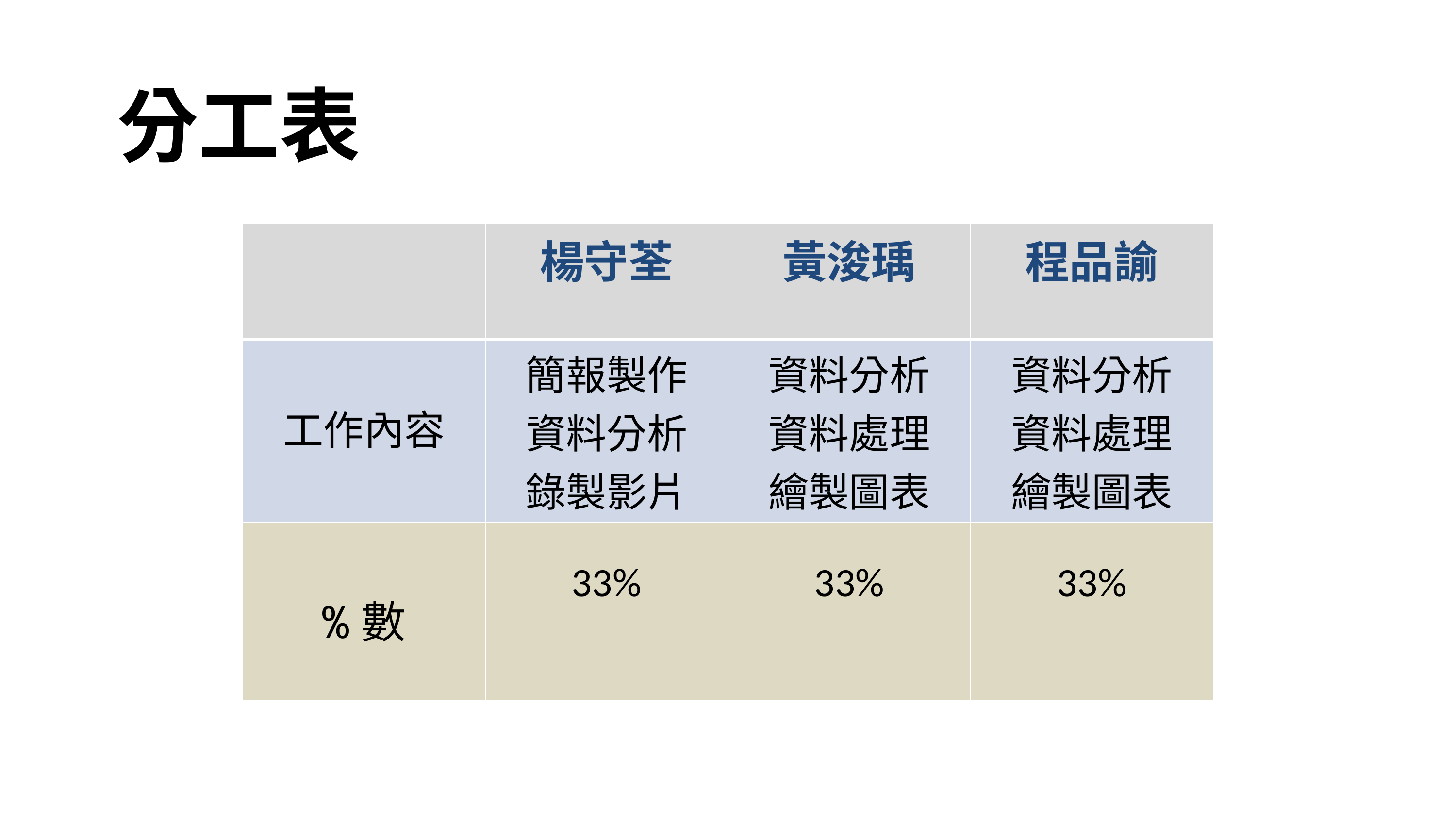

分工表
|  | 楊守荃 | 黃浚瑀 | 程品諭 |
| --- | --- | --- | --- |
| 工作內容 | 簡報製作 資料分析 錄製影片 | 資料分析 資料處理 繪製圖表 | 資料分析 資料處理 繪製圖表 |
| %數 | 33% | 33% | 33% |